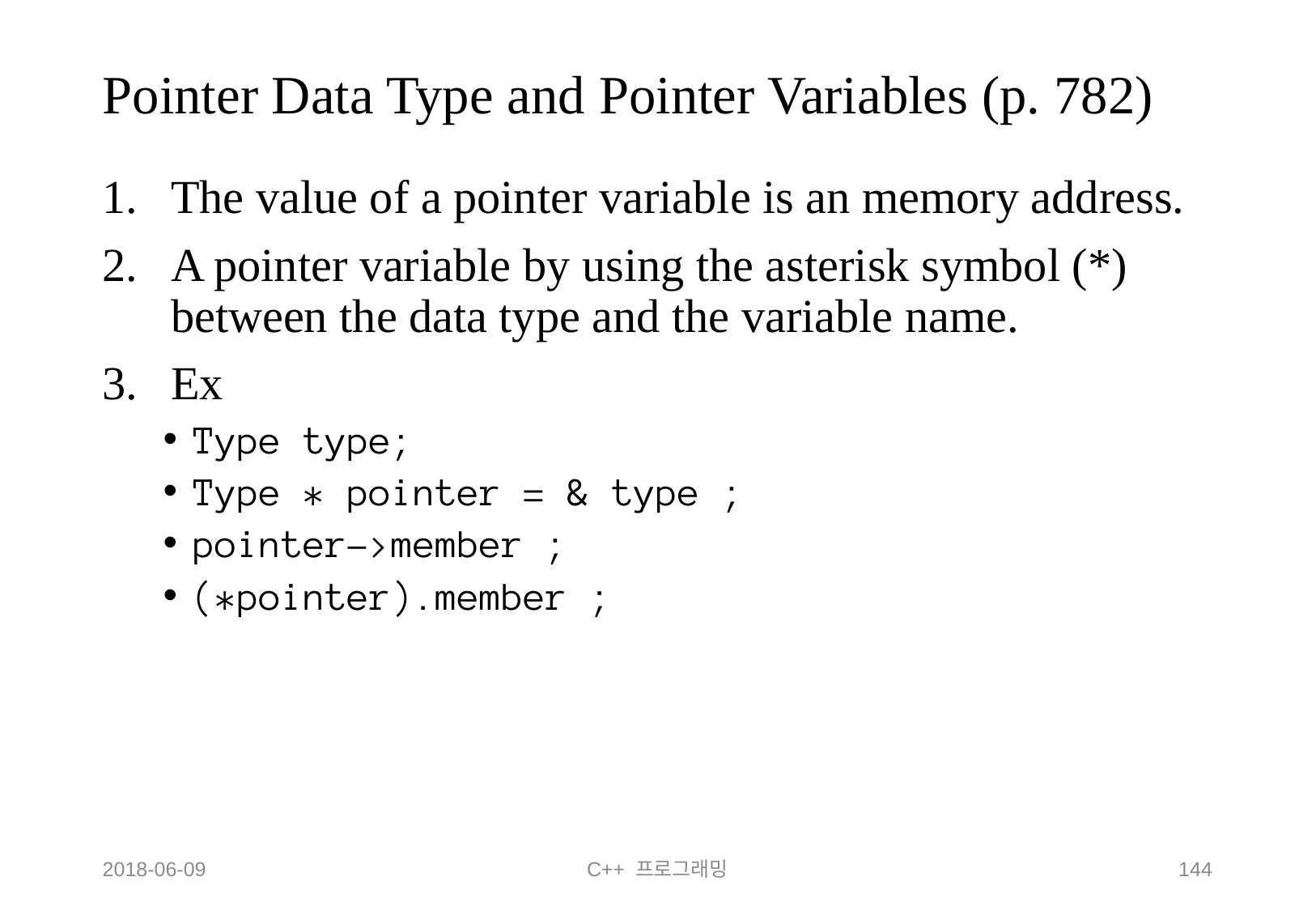

# Pointer Data Type and Pointer Variables (p. 782)
The value of a pointer variable is an memory address.
A pointer variable by using the asterisk symbol (*) between the data type and the variable name.
Ex
Type type;
Type * pointer = & type ;
pointer->member ;
(*pointer).member ;

2018-06-09
C++ 프로그래밍
144